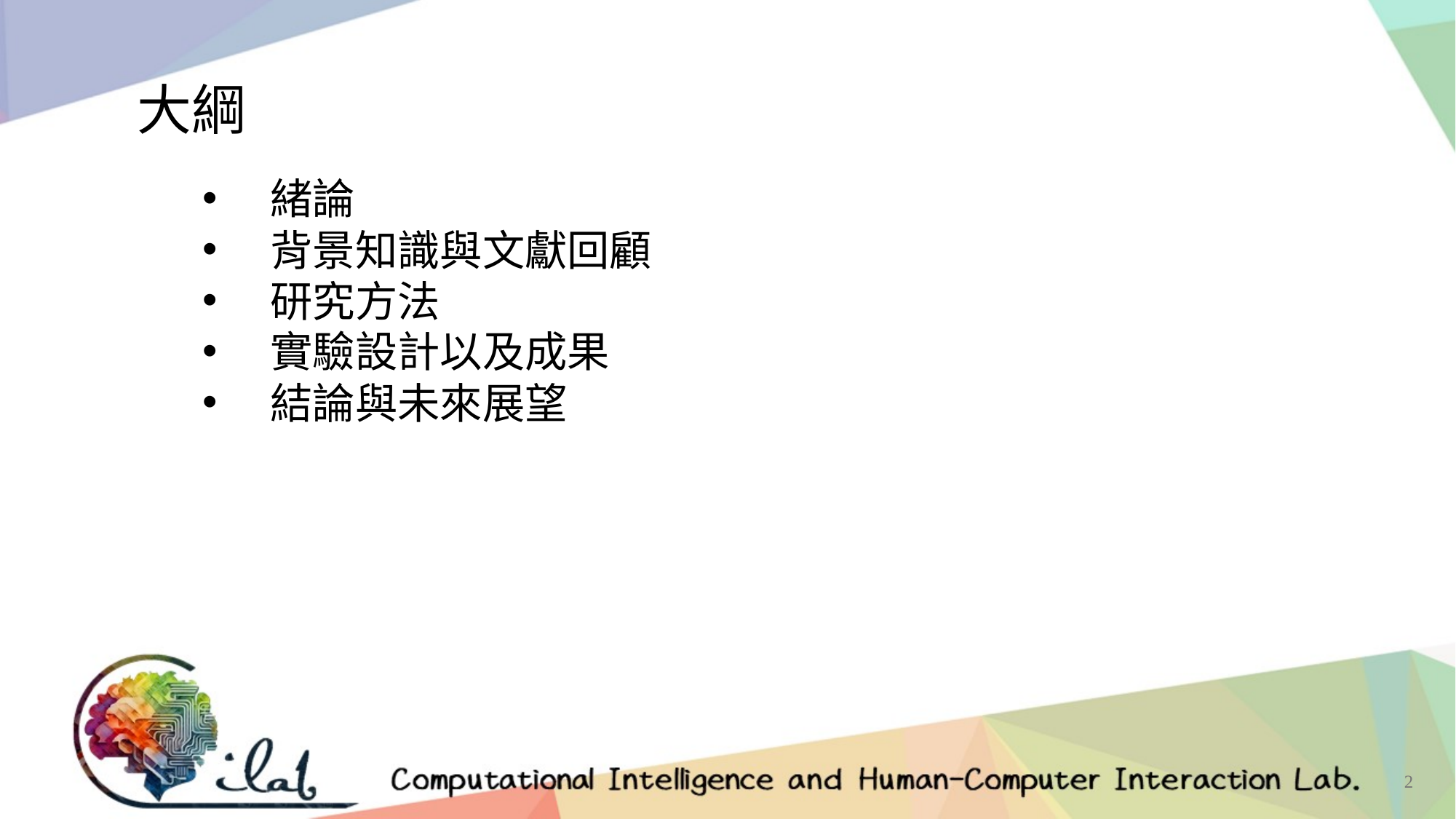

大綱
緒論
背景知識與文獻回顧
研究方法
實驗設計以及成果
結論與未來展望
2